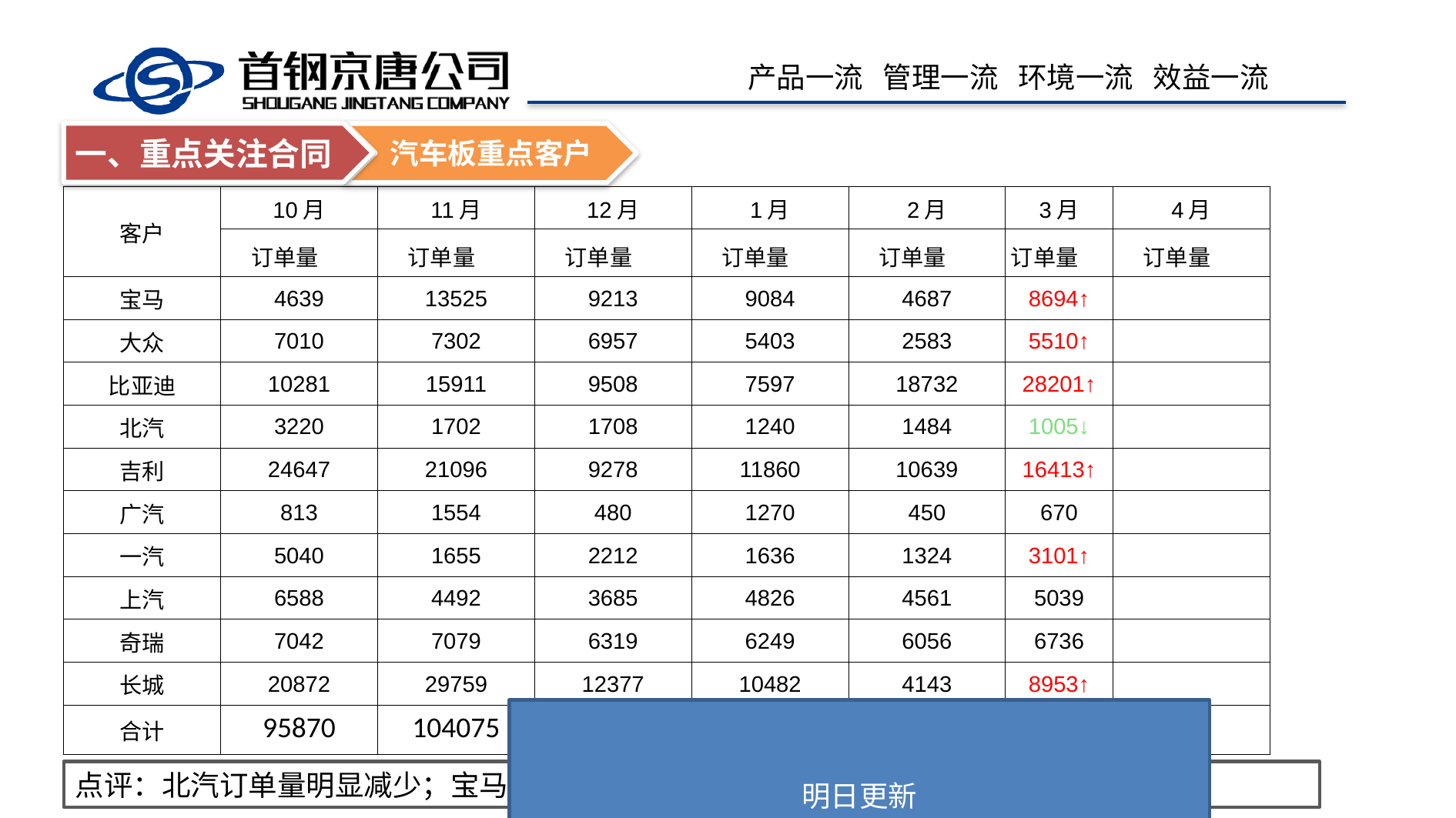

一、重点关注合同
汽车板重点客户
| 客户 | 10月 | 11月 | 12月 | 1月 | 2月 | 3月 | 4月 |
| --- | --- | --- | --- | --- | --- | --- | --- |
|  | 订单量 | 订单量 | 订单量 | 订单量 | 订单量 | 订单量 | 订单量 |
| 宝马 | 4639 | 13525 | 9213 | 9084 | 4687 | 8694↑ |  |
| 大众 | 7010 | 7302 | 6957 | 5403 | 2583 | 5510↑ |  |
| 比亚迪 | 10281 | 15911 | 9508 | 7597 | 18732 | 28201↑ |  |
| 北汽 | 3220 | 1702 | 1708 | 1240 | 1484 | 1005↓ |  |
| 吉利 | 24647 | 21096 | 9278 | 11860 | 10639 | 16413↑ |  |
| 广汽 | 813 | 1554 | 480 | 1270 | 450 | 670 |  |
| 一汽 | 5040 | 1655 | 2212 | 1636 | 1324 | 3101↑ |  |
| 上汽 | 6588 | 4492 | 3685 | 4826 | 4561 | 5039 |  |
| 奇瑞 | 7042 | 7079 | 6319 | 6249 | 6056 | 6736 |  |
| 长城 | 20872 | 29759 | 12377 | 10482 | 4143 | 8953↑ |  |
| 合计 | 95870 | 104075 | 61737 | 59647 | 54659 | 84322 |  |
明日更新
点评：北汽订单量明显减少；宝马、大众、比亚迪和吉利订单量增加。